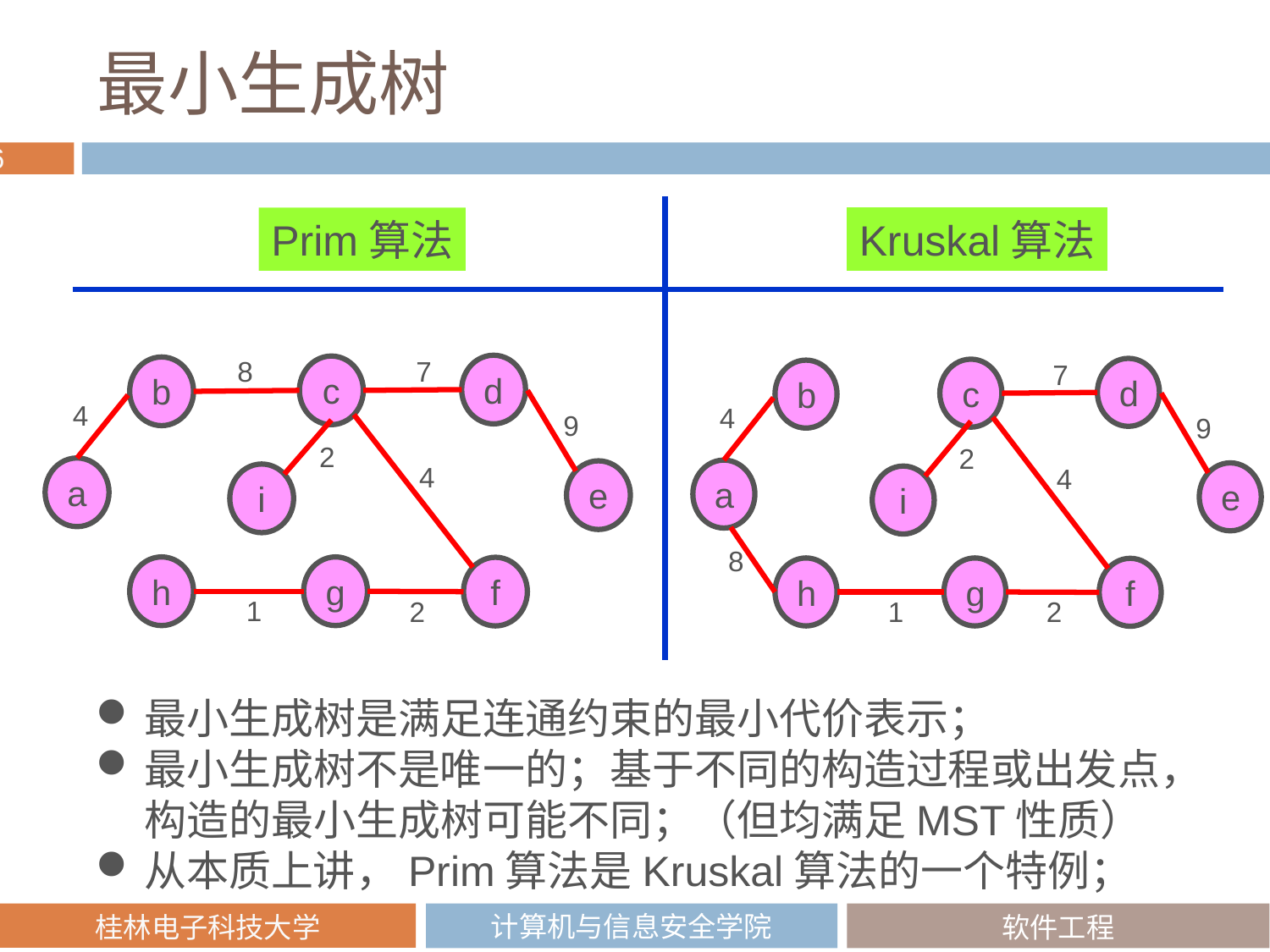

# 最小生成树
Kruskal算法
Prim算法
8
7
d
c
b
4
9
2
a
4
e
i
h
g
f
1
2
7
d
c
b
4
9
2
a
4
e
i
8
h
g
f
1
2
最小生成树是满足连通约束的最小代价表示；
最小生成树不是唯一的；基于不同的构造过程或出发点，构造的最小生成树可能不同；（但均满足MST性质）
从本质上讲，Prim算法是Kruskal算法的一个特例；